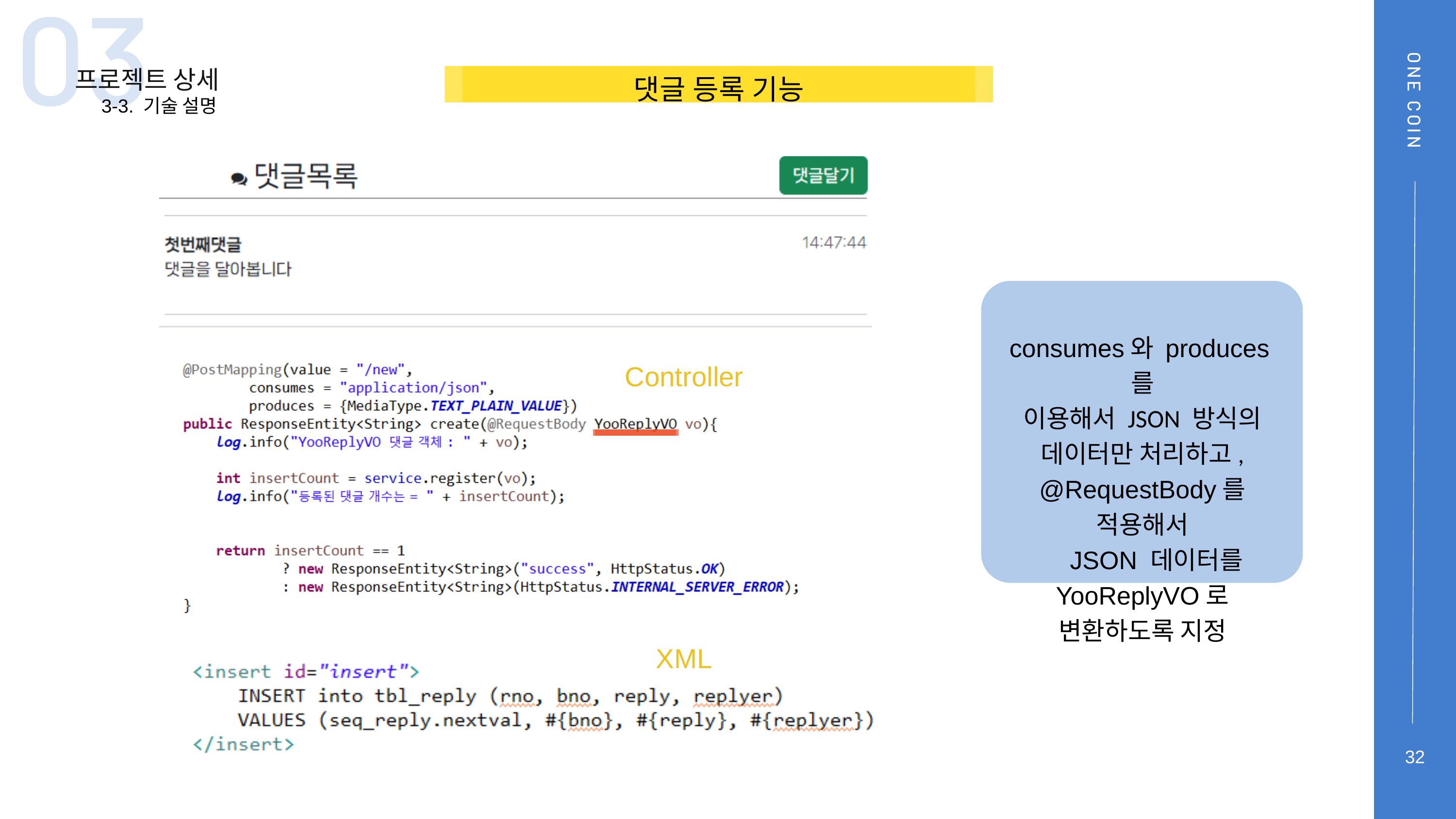

03
프로젝트 상세

댓글 등록 기능
3-3. 기술 설명
ONE COIN

consumes와 produces를
이용해서 JSON 방식의 데이터만 처리하고,
@RequestBody를 적용해서
    JSON 데이터를 YooReplyVO로 변환하도록 지정

Controller

XML

32